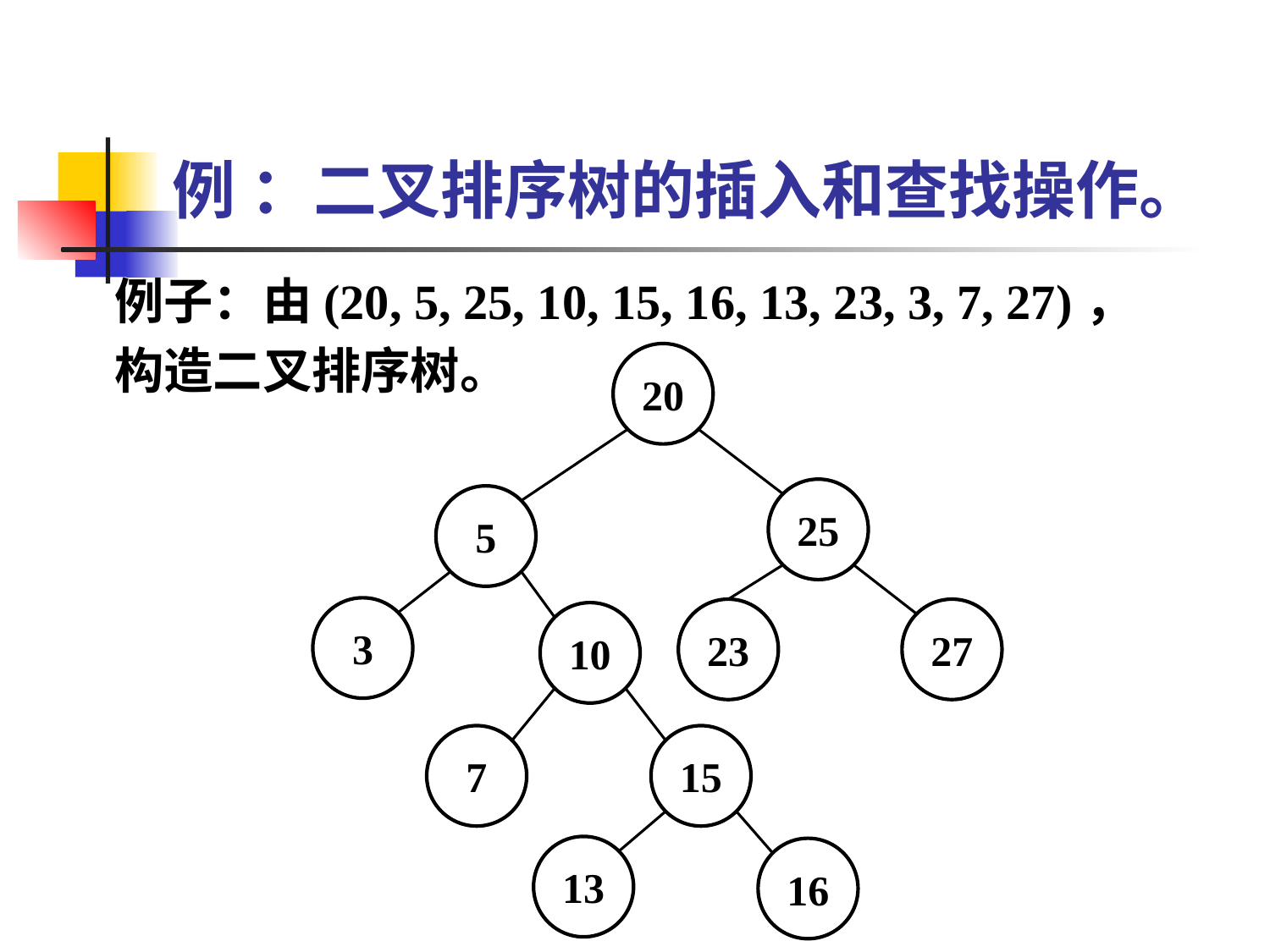

# 例 ：二叉排序树的插入和查找操作。
例子：由(20, 5, 25, 10, 15, 16, 13, 23, 3, 7, 27)，
构造二叉排序树。
20
25
5
3
27
23
10
7
15
13
16
67